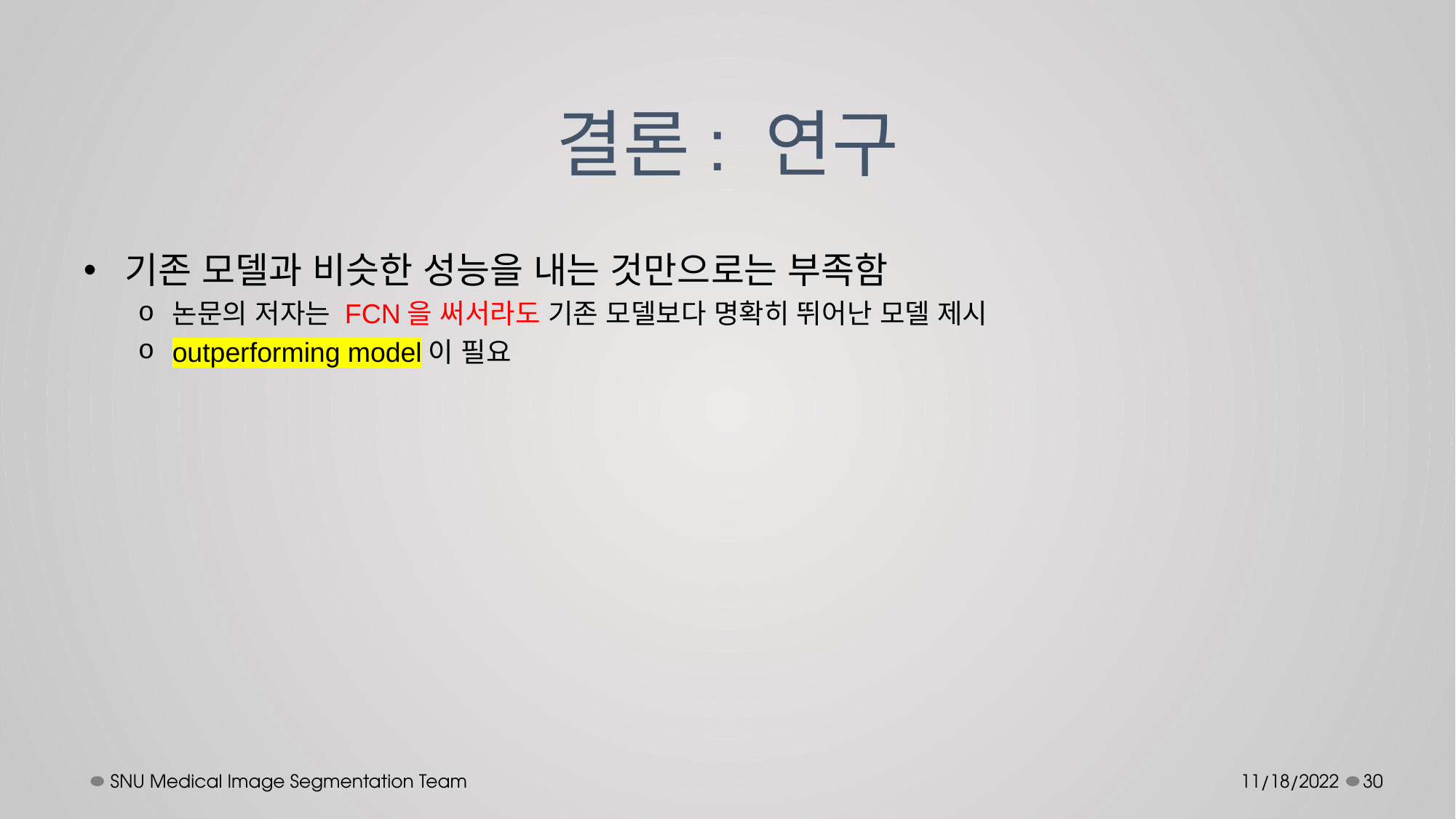

# 결론: 연구

기존 모델과 비슷한 성능을 내는 것만으로는 부족함
논문의 저자는 FCN을 써서라도 기존 모델보다 명확히 뛰어난 모델 제시
outperforming model이 필요
SNU Medical Image Segmentation Team
11/18/2022
30